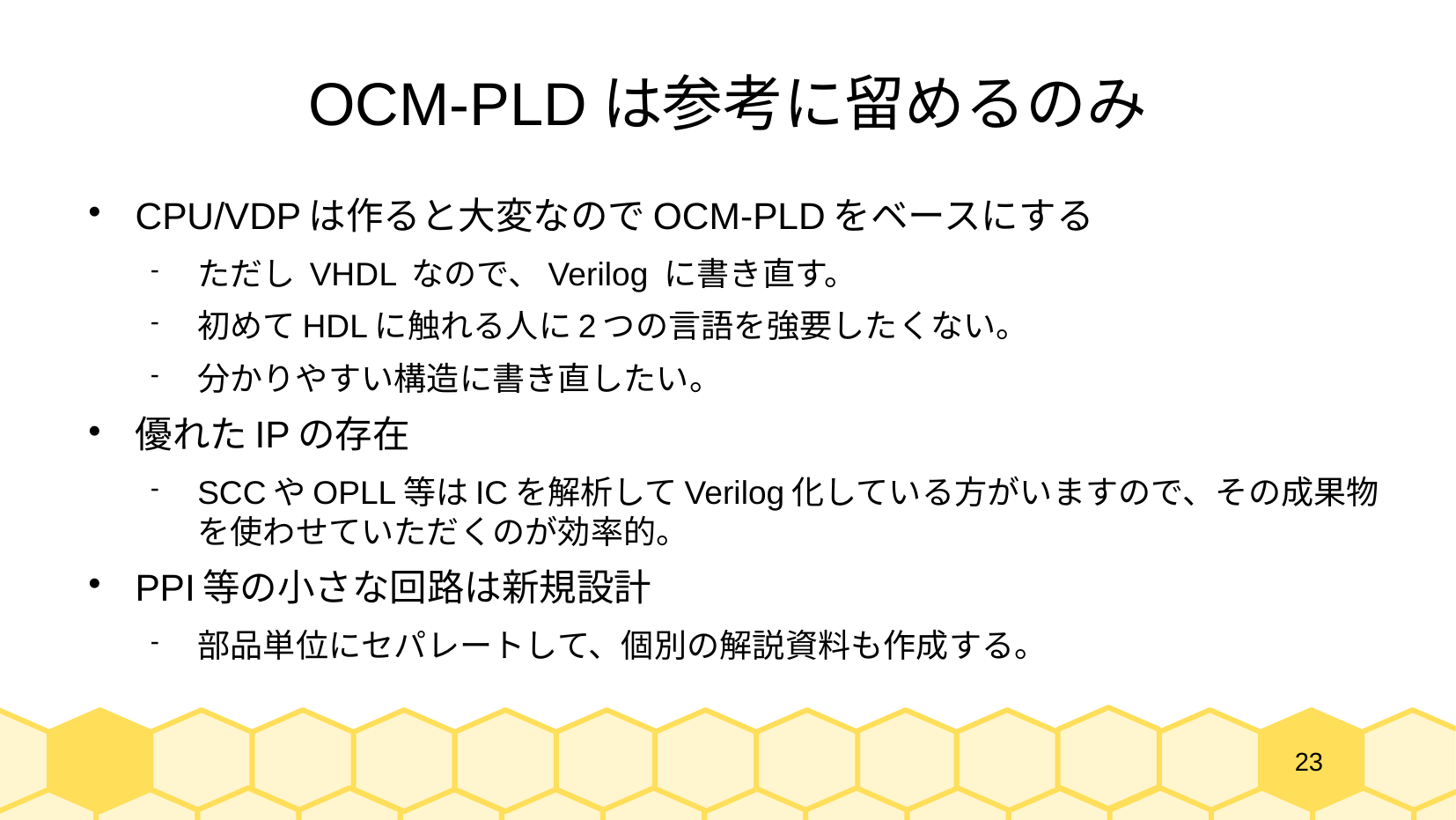

# OCM-PLDは参考に留めるのみ
CPU/VDPは作ると大変なのでOCM-PLDをベースにする
ただし VHDL なので、Verilog に書き直す。
初めてHDLに触れる人に2つの言語を強要したくない。
分かりやすい構造に書き直したい。
優れたIPの存在
SCCやOPLL等はICを解析してVerilog化している方がいますので、その成果物を使わせていただくのが効率的。
PPI等の小さな回路は新規設計
部品単位にセパレートして、個別の解説資料も作成する。
23